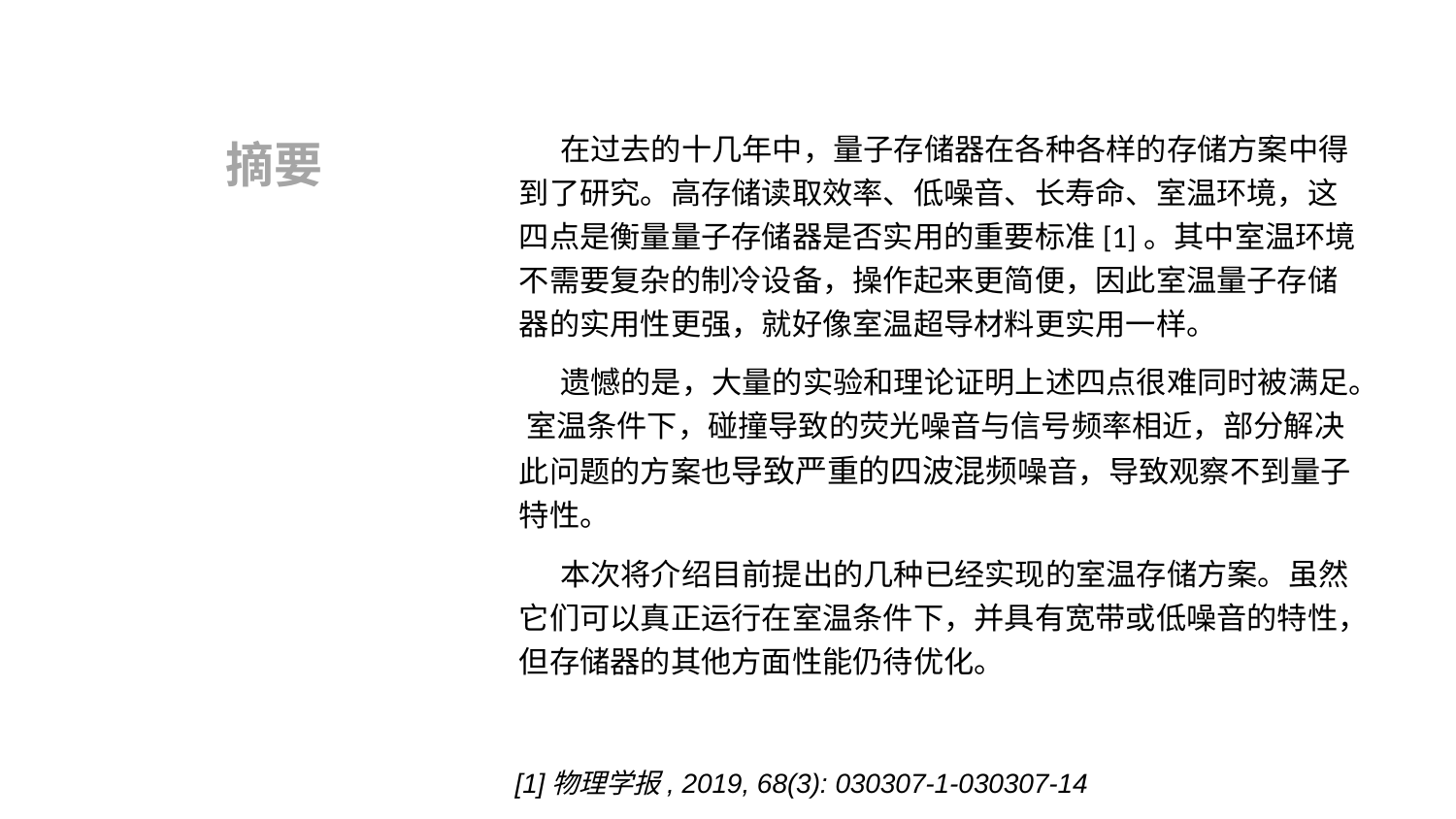

# 摘要
     在过去的十几年中，量子存储器在各种各样的存储方案中得到了研究。高存储读取效率、低噪音、长寿命、室温环境，这四点是衡量量子存储器是否实用的重要标准[1]。其中室温环境不需要复杂的制冷设备，操作起来更简便，因此室温量子存储器的实用性更强，就好像室温超导材料更实用一样。
     遗憾的是，大量的实验和理论证明上述四点很难同时被满足。 室温条件下，碰撞导致的荧光噪音与信号频率相近，部分解决此问题的方案也导致严重的四波混频噪音，导致观察不到量子特性。
     本次将介绍目前提出的几种已经实现的室温存储方案。虽然它们可以真正运行在室温条件下，并具有宽带或低噪音的特性，但存储器的其他方面性能仍待优化。
[1]物理学报, 2019, 68(3): 030307-1-030307-14
2